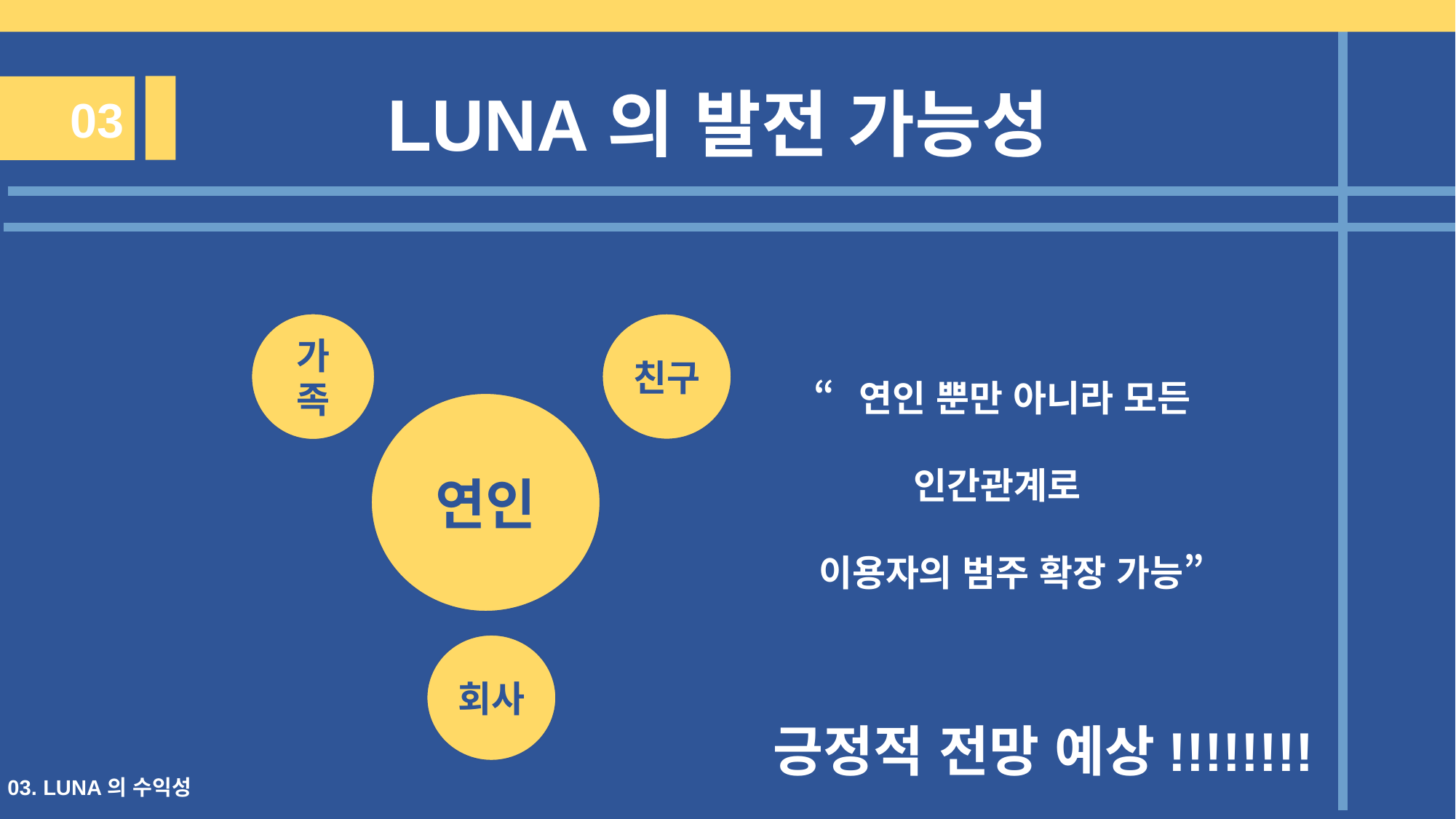

LUNA의 발전 가능성

03
가족
친구
“연인 뿐만 아니라 모든 인간관계로
 이용자의 범주 확장 가능”
연인
회사
긍정적 전망 예상!!!!!!!!
03. LUNA의 수익성